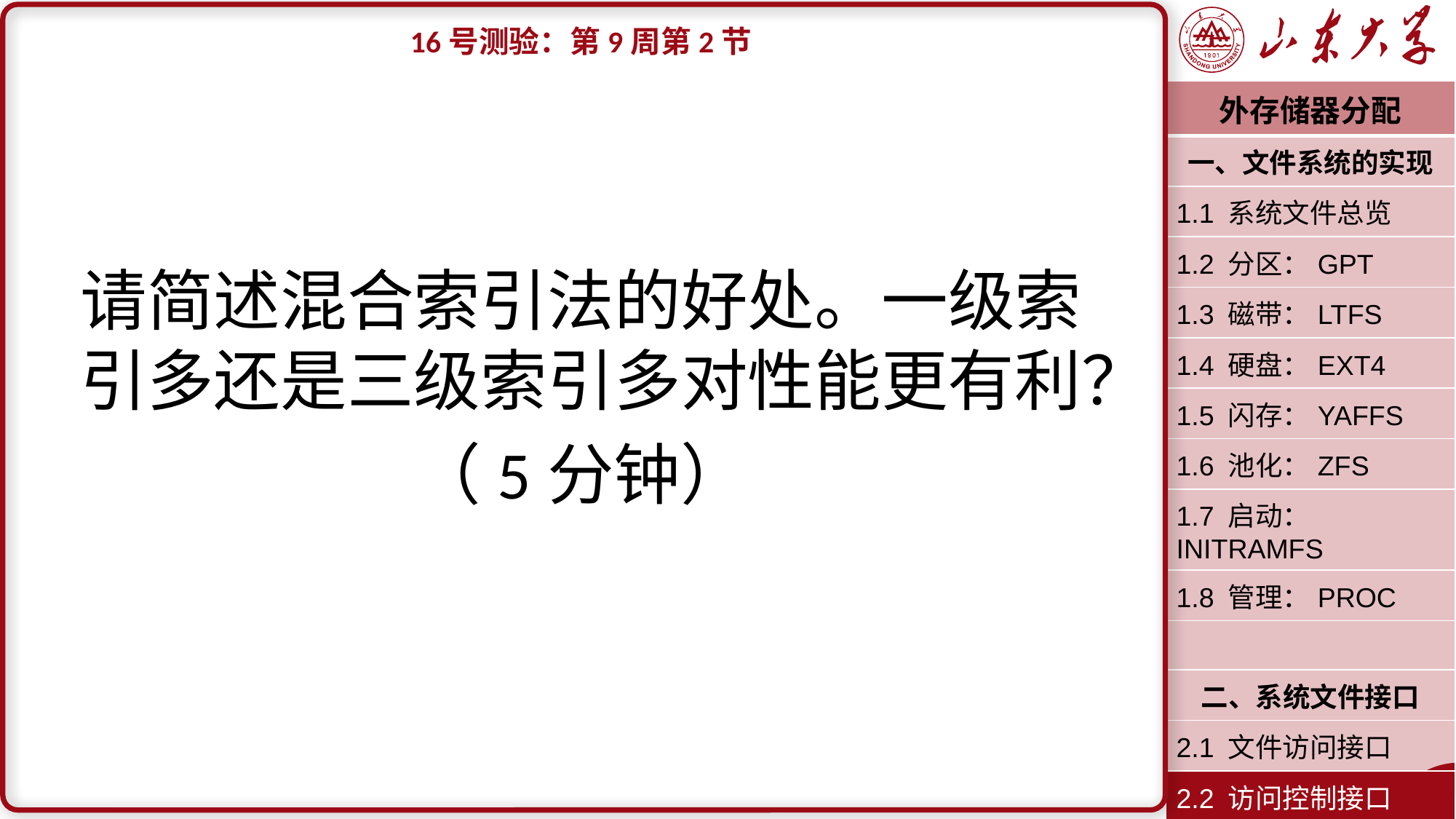

16号测验：第9周第2节

请简述混合索引法的好处。一级索引多还是三级索引多对性能更有利？
（5分钟）
| 外存储器分配 |
| --- |
| 一、文件系统的实现 |
| 1.1 系统文件总览 |
| 1.2 分区：GPT |
| 1.3 磁带：LTFS |
| 1.4 硬盘：EXT4 |
| 1.5 闪存：YAFFS |
| 1.6 池化：ZFS |
| 1.7 启动：INITRAMFS |
| 1.8 管理：PROC |
|  |
| 二、系统文件接口 |
| 2.1 文件访问接口 |
| 2.2 访问控制接口 |
| 潘润宇 2023.04 |